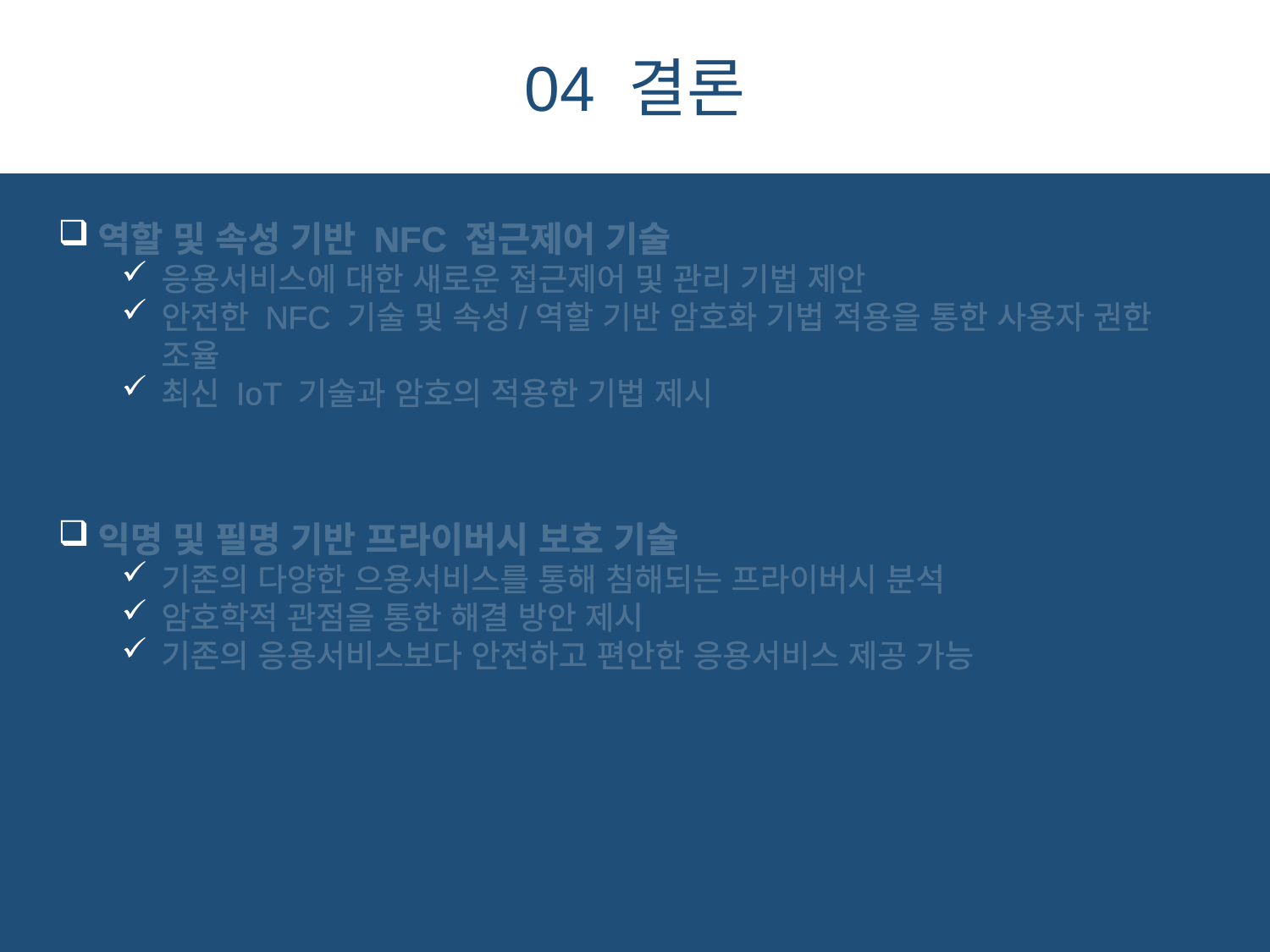

04 결론

역할 및 속성 기반 NFC 접근제어 기술
응용서비스에 대한 새로운 접근제어 및 관리 기법 제안
안전한 NFC 기술 및 속성/역할 기반 암호화 기법 적용을 통한 사용자 권한 조율
최신 IoT 기술과 암호의 적용한 기법 제시

익명 및 필명 기반 프라이버시 보호 기술
기존의 다양한 으용서비스를 통해 침해되는 프라이버시 분석
암호학적 관점을 통한 해결 방안 제시
기존의 응용서비스보다 안전하고 편안한 응용서비스 제공 가능